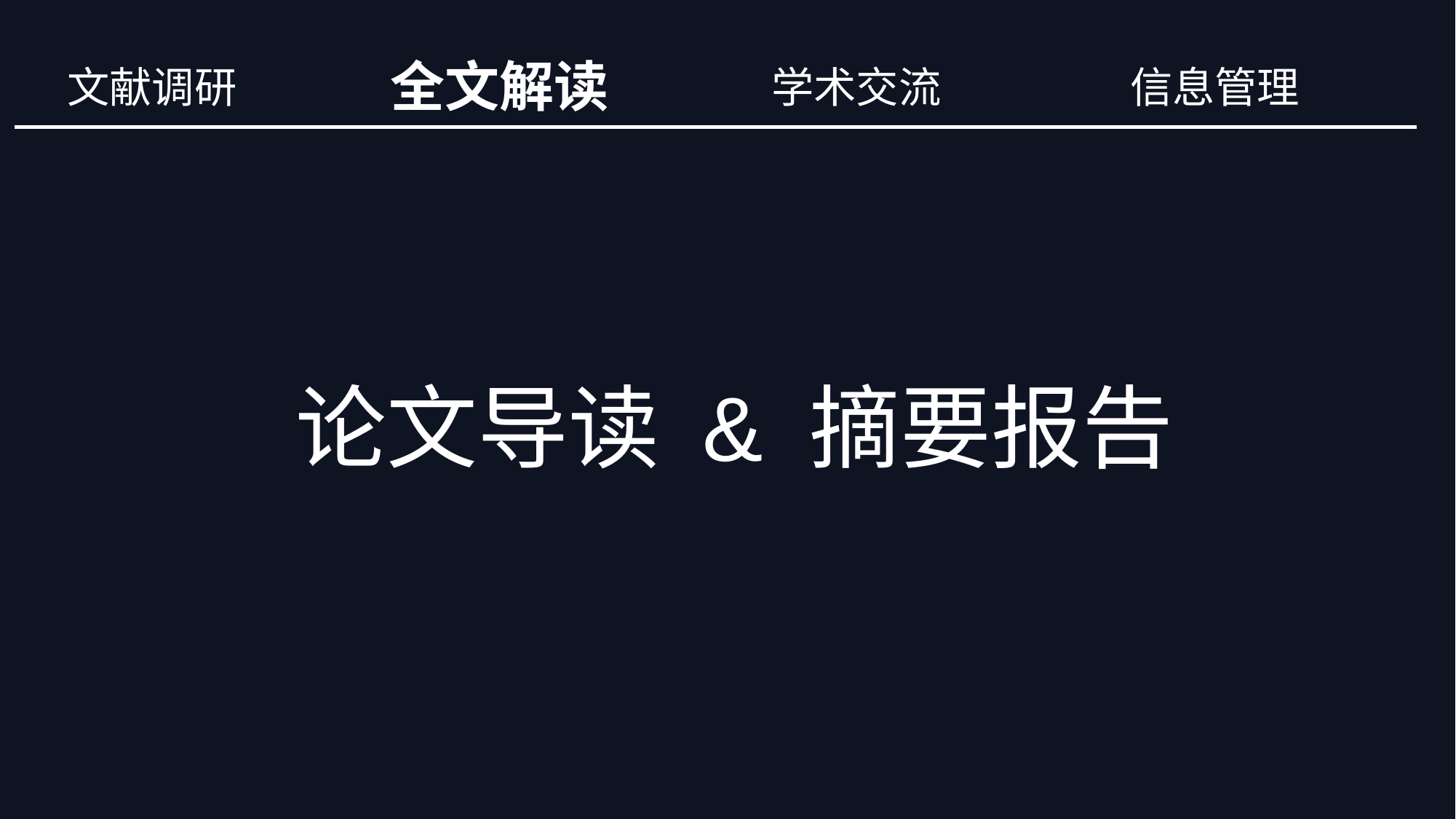

全文解读
学术交流
信息管理
# 文献调研

论文导读 & 摘要报告